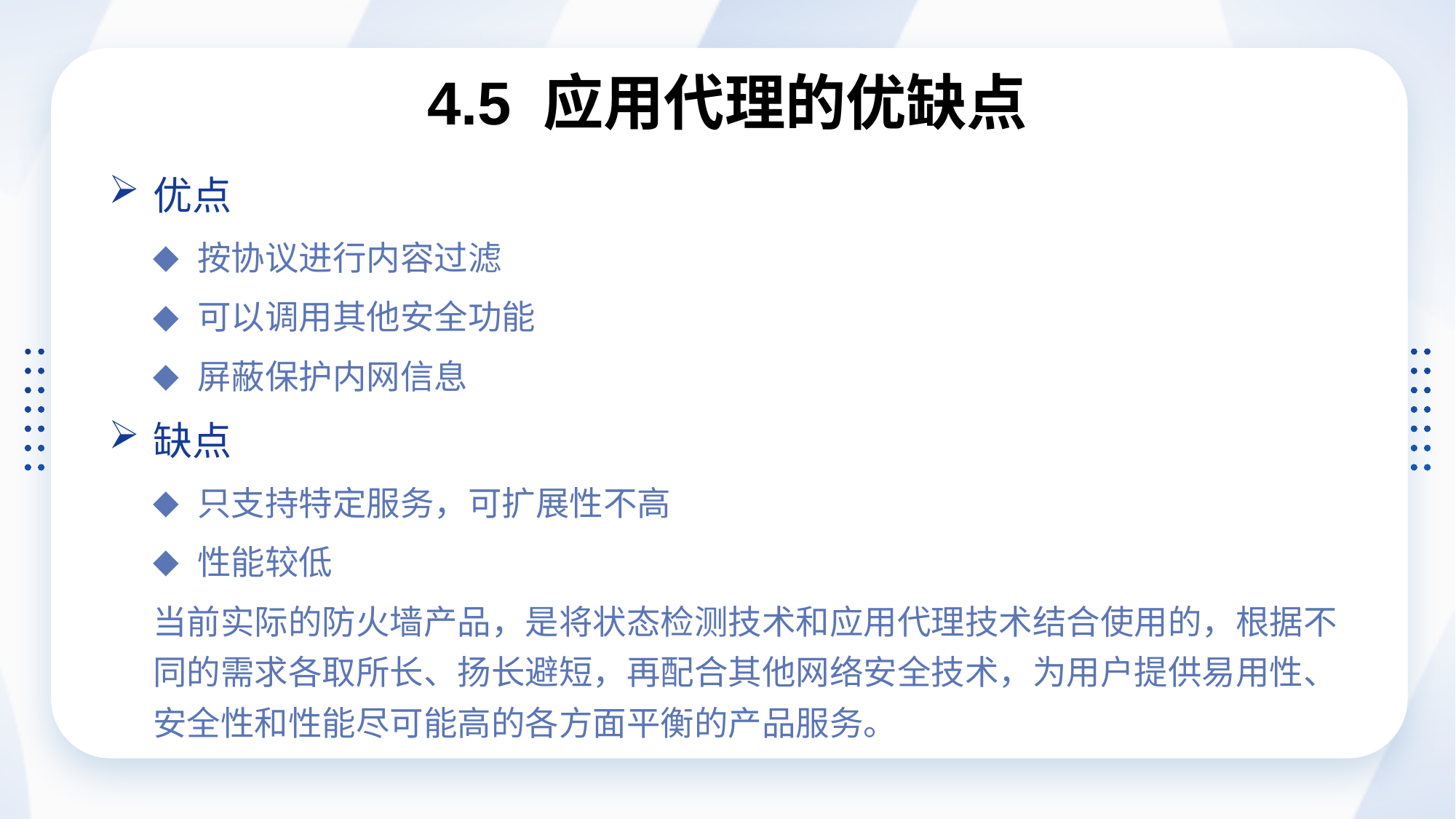

# 4.5 应用代理的优缺点
优点
按协议进行内容过滤
可以调用其他安全功能
屏蔽保护内网信息
缺点
只支持特定服务，可扩展性不高
性能较低
当前实际的防火墙产品，是将状态检测技术和应用代理技术结合使用的，根据不同的需求各取所长、扬长避短，再配合其他网络安全技术，为用户提供易用性、安全性和性能尽可能高的各方面平衡的产品服务。